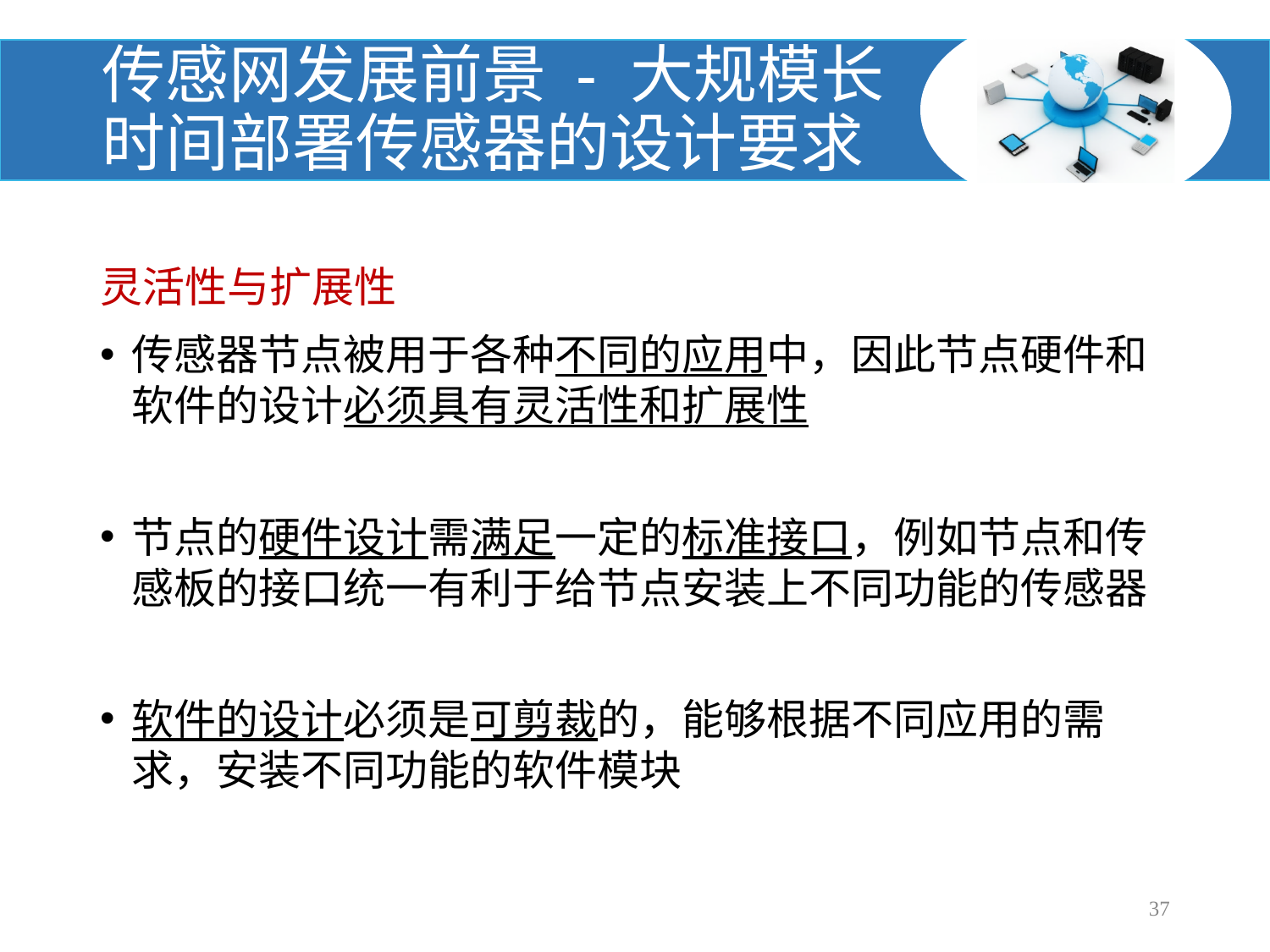

# 传感网发展前景 - 大规模长时间部署传感器的设计要求
灵活性与扩展性
传感器节点被用于各种不同的应用中，因此节点硬件和软件的设计必须具有灵活性和扩展性

节点的硬件设计需满足一定的标准接口，例如节点和传感板的接口统一有利于给节点安装上不同功能的传感器

软件的设计必须是可剪裁的，能够根据不同应用的需求，安装不同功能的软件模块
37